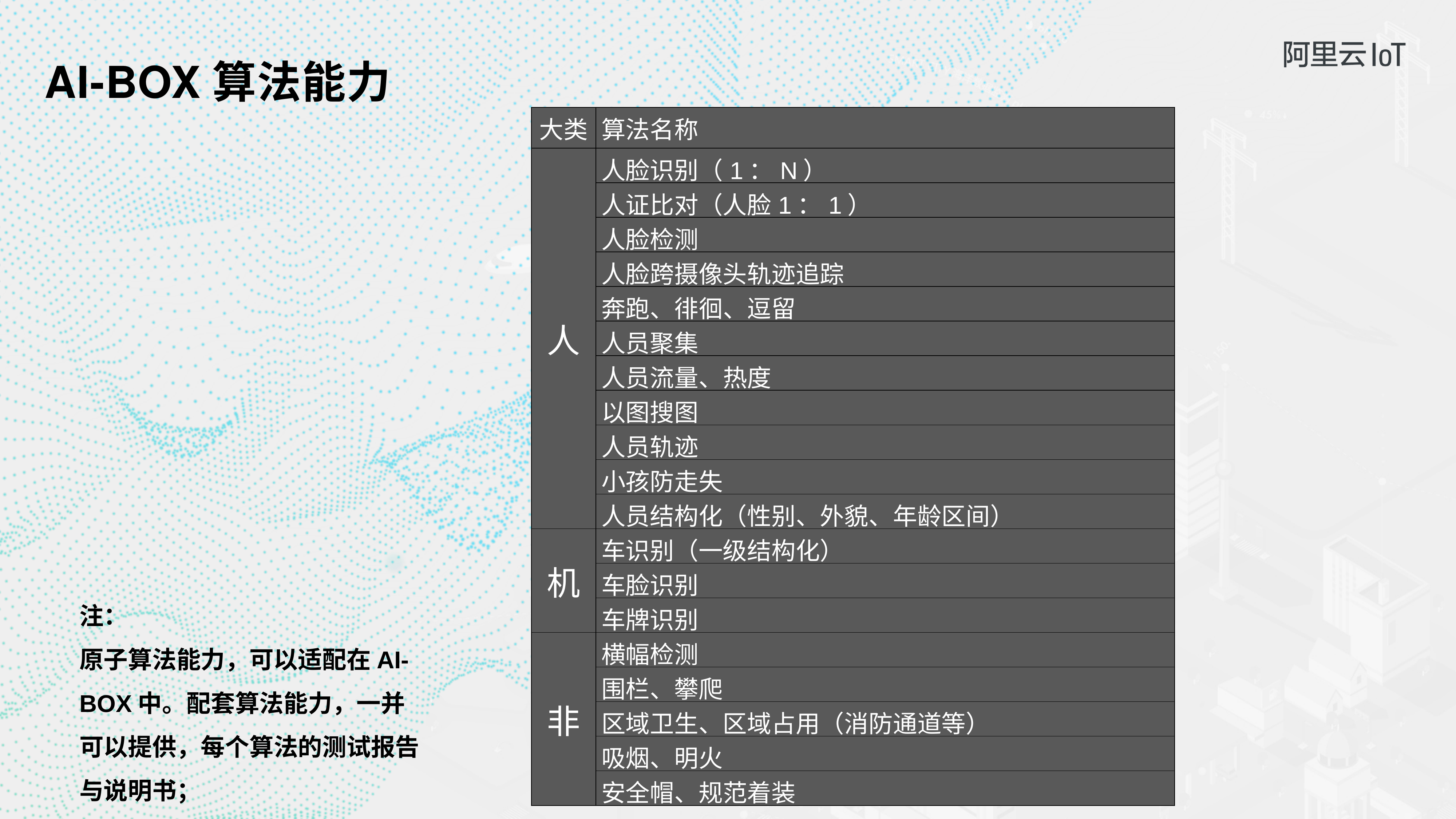

AI-BOX算法能力
| 大类 | 算法名称 |
| --- | --- |
| 人 | 人脸识别（1：N） |
|  | 人证比对（人脸1：1） |
|  | 人脸检测 |
|  | 人脸跨摄像头轨迹追踪 |
|  | 奔跑、徘徊、逗留 |
|  | 人员聚集 |
|  | 人员流量、热度 |
|  | 以图搜图 |
|  | 人员轨迹 |
|  | 小孩防走失 |
|  | 人员结构化（性别、外貌、年龄区间） |
| 机 | 车识别（一级结构化） |
|  | 车脸识别 |
|  | 车牌识别 |
| 非 | 横幅检测 |
|  | 围栏、攀爬 |
|  | 区域卫生、区域占用（消防通道等） |
|  | 吸烟、明火 |
|  | 安全帽、规范着装 |
注：
原子算法能力，可以适配在AI-BOX中。配套算法能力，一并可以提供，每个算法的测试报告与说明书；